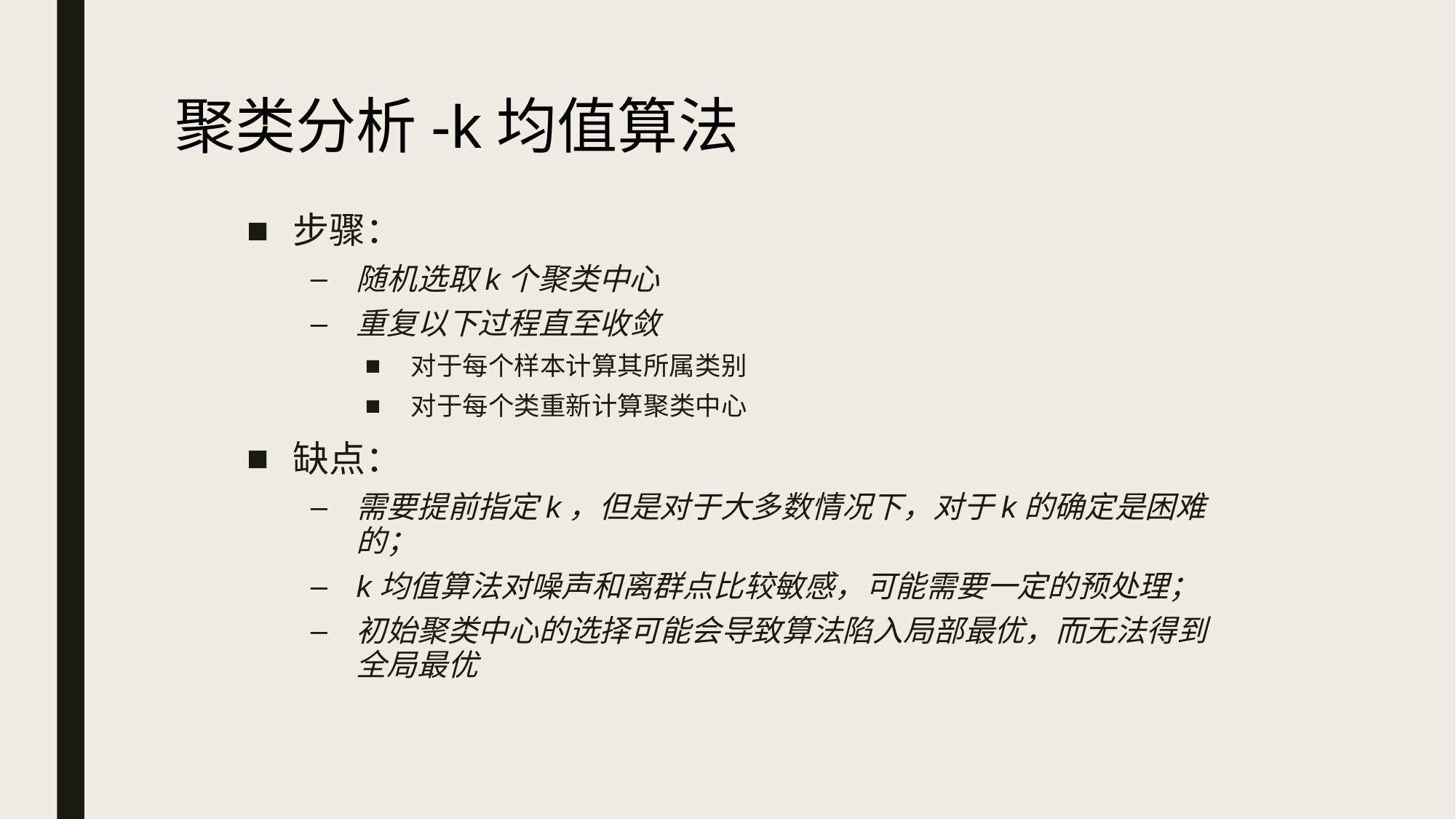

# 聚类分析-k均值算法
步骤：
随机选取k个聚类中心
重复以下过程直至收敛
对于每个样本计算其所属类别
对于每个类重新计算聚类中心
缺点：
需要提前指定k，但是对于大多数情况下，对于k的确定是困难的；
k均值算法对噪声和离群点比较敏感，可能需要一定的预处理；
初始聚类中心的选择可能会导致算法陷入局部最优，而无法得到全局最优